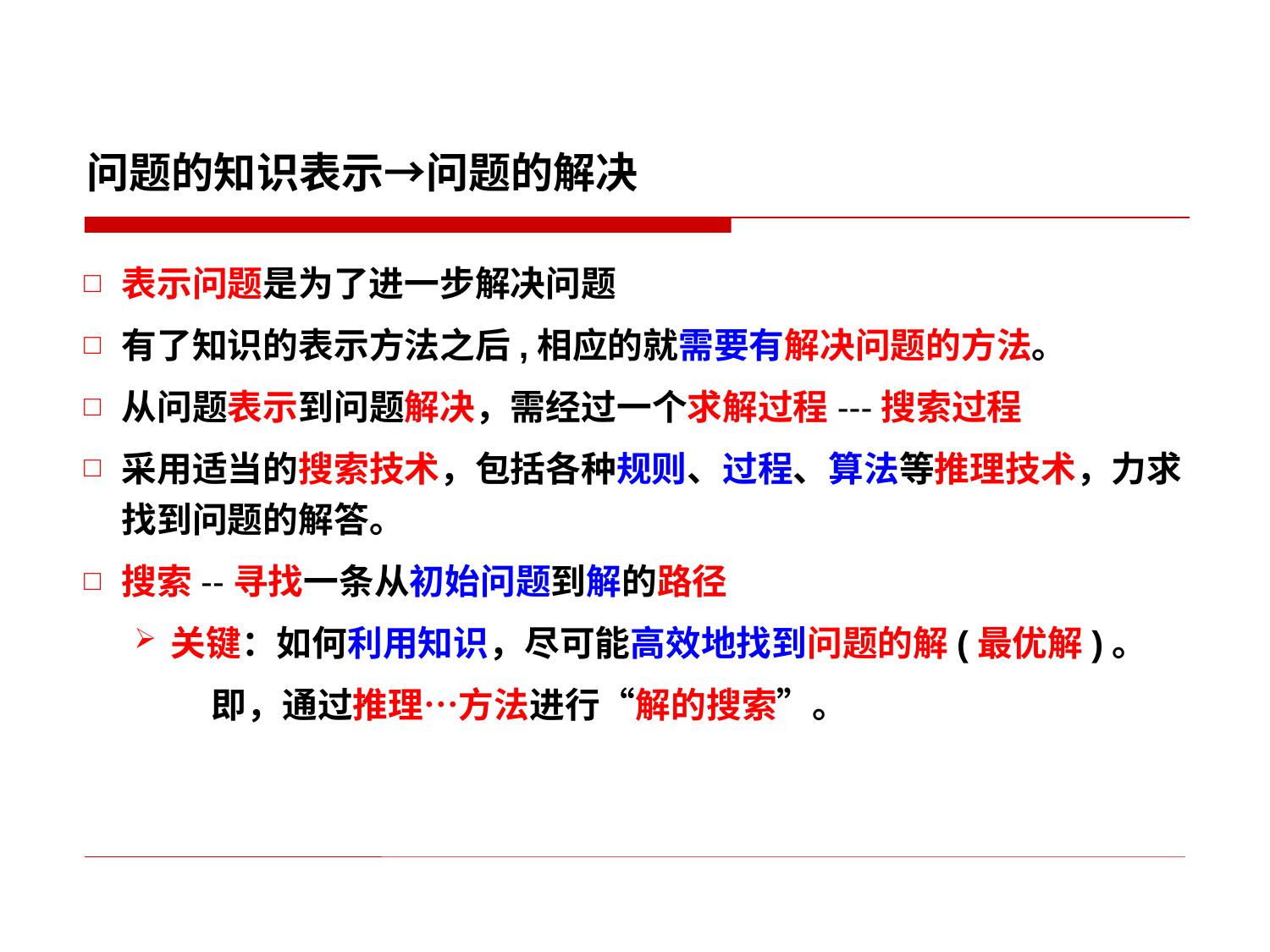

问题的知识表示→问题的解决
表示问题是为了进一步解决问题
有了知识的表示方法之后,相应的就需要有解决问题的方法。
从问题表示到问题解决，需经过一个求解过程---搜索过程
采用适当的搜索技术，包括各种规则、过程、算法等推理技术，力求找到问题的解答。
搜索--寻找一条从初始问题到解的路径
关键：如何利用知识，尽可能高效地找到问题的解(最优解)。
        即，通过推理…方法进行“解的搜索”。